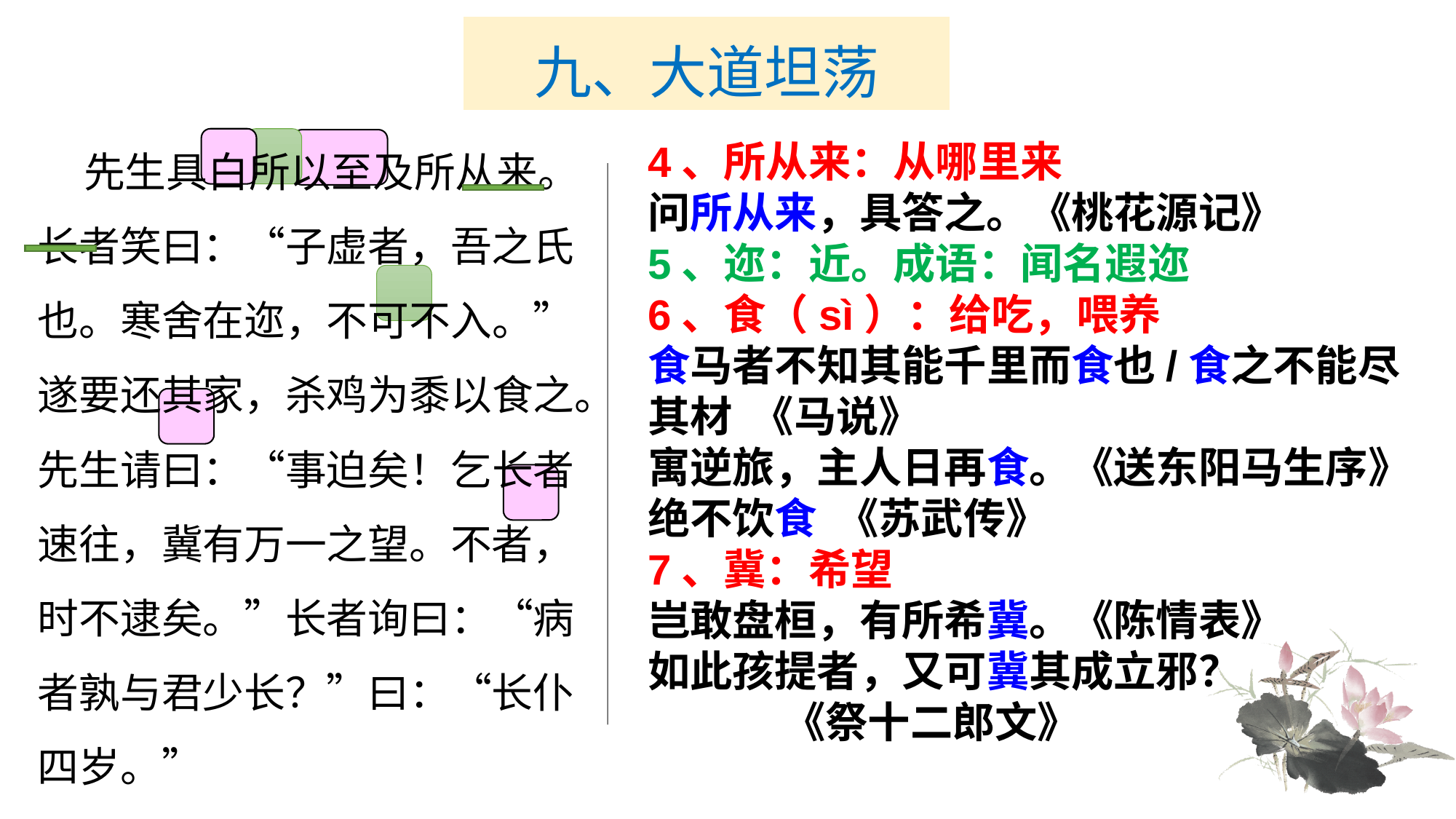

# 九、大道坦荡
    先生具白所以至及所从来。长者笑曰：“子虚者，吾之氏也。寒舍在迩，不可不入。”遂要还其家，杀鸡为黍以食之。先生请曰：“事迫矣！乞长者速往，冀有万一之望。不者，时不逮矣。”长者询曰：“病者孰与君少长？”曰：“长仆四岁。”

4、所从来：从哪里来
问所从来，具答之。《桃花源记》
5、迩：近。成语：闻名遐迩
6、食（sì）：给吃，喂养
食马者不知其能千里而食也/食之不能尽其材  《马说》
寓逆旅，主人日再食。《送东阳马生序》
绝不饮食  《苏武传》
7、冀：希望
岂敢盘桓，有所希冀。《陈情表》
如此孩提者，又可冀其成立邪？
             《祭十二郎文》